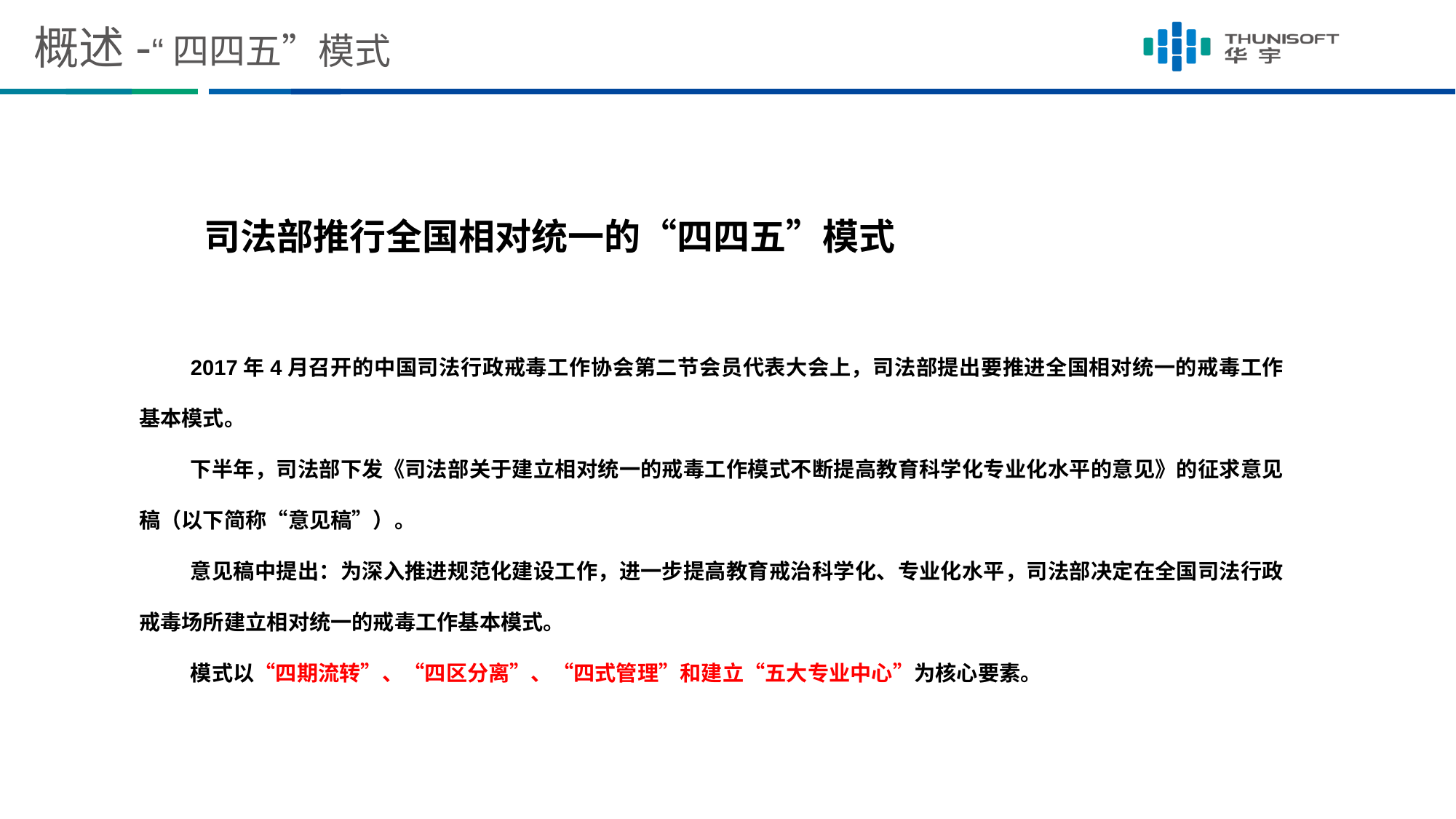

# 概述-“四四五”模式

司法部推行全国相对统一的“四四五”模式
2017年4月召开的中国司法行政戒毒工作协会第二节会员代表大会上，司法部提出要推进全国相对统一的戒毒工作基本模式。
下半年，司法部下发《司法部关于建立相对统一的戒毒工作模式不断提高教育科学化专业化水平的意见》的征求意见稿（以下简称“意见稿”）。
意见稿中提出：为深入推进规范化建设工作，进一步提高教育戒治科学化、专业化水平，司法部决定在全国司法行政戒毒场所建立相对统一的戒毒工作基本模式。
模式以“四期流转”、“四区分离”、“四式管理”和建立“五大专业中心”为核心要素。